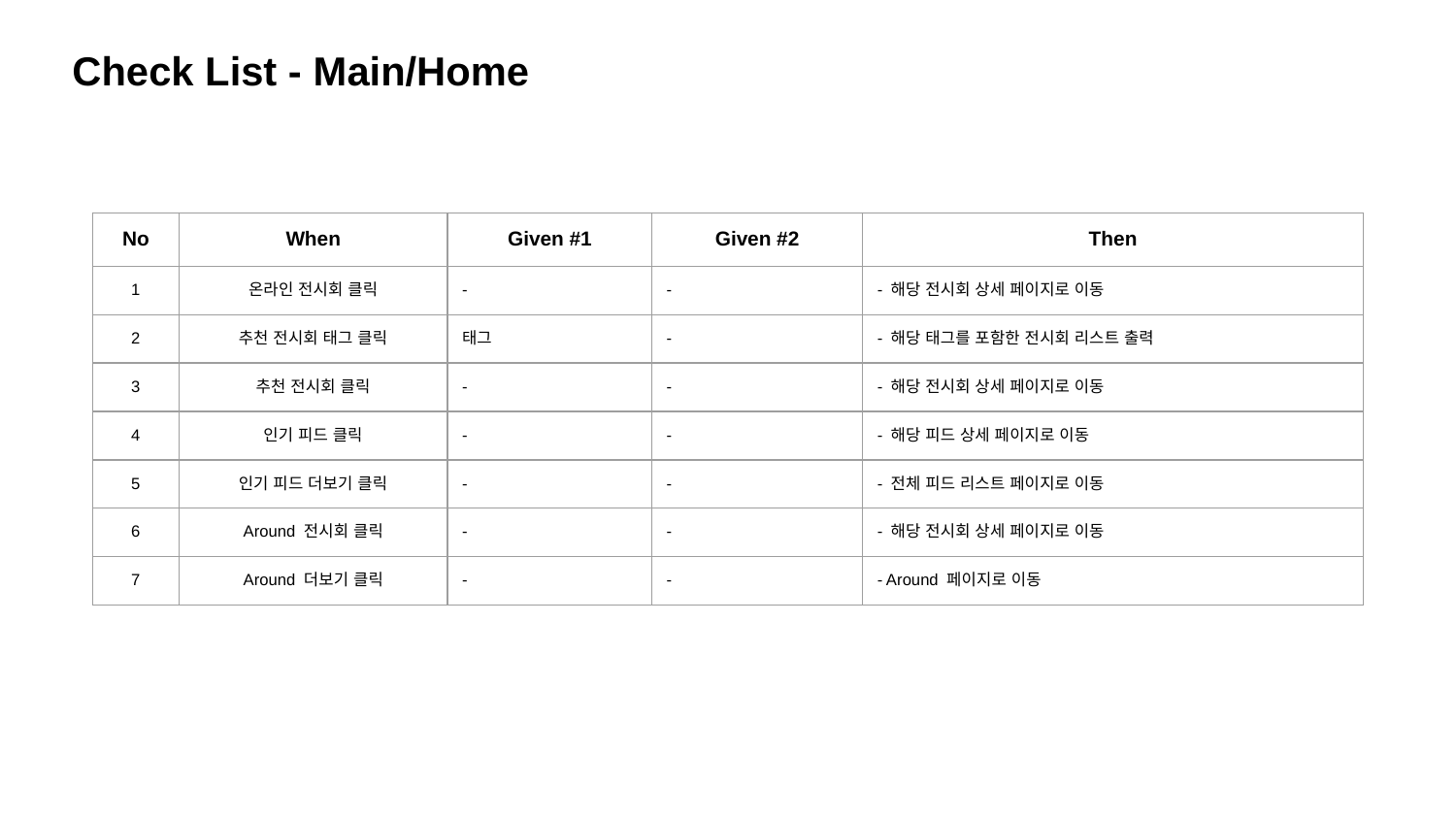

Check List - Main/Home
| No | When | Given #1 | Given #2 | Then |
| --- | --- | --- | --- | --- |
| 1 | 온라인 전시회 클릭 | - | - | - 해당 전시회 상세 페이지로 이동 |
| 2 | 추천 전시회 태그 클릭 | 태그 | - | - 해당 태그를 포함한 전시회 리스트 출력 |
| 3 | 추천 전시회 클릭 | - | - | - 해당 전시회 상세 페이지로 이동 |
| 4 | 인기 피드 클릭 | - | - | - 해당 피드 상세 페이지로 이동 |
| 5 | 인기 피드 더보기 클릭 | - | - | - 전체 피드 리스트 페이지로 이동 |
| 6 | Around 전시회 클릭 | - | - | - 해당 전시회 상세 페이지로 이동 |
| 7 | Around 더보기 클릭 | - | - | - Around 페이지로 이동 |